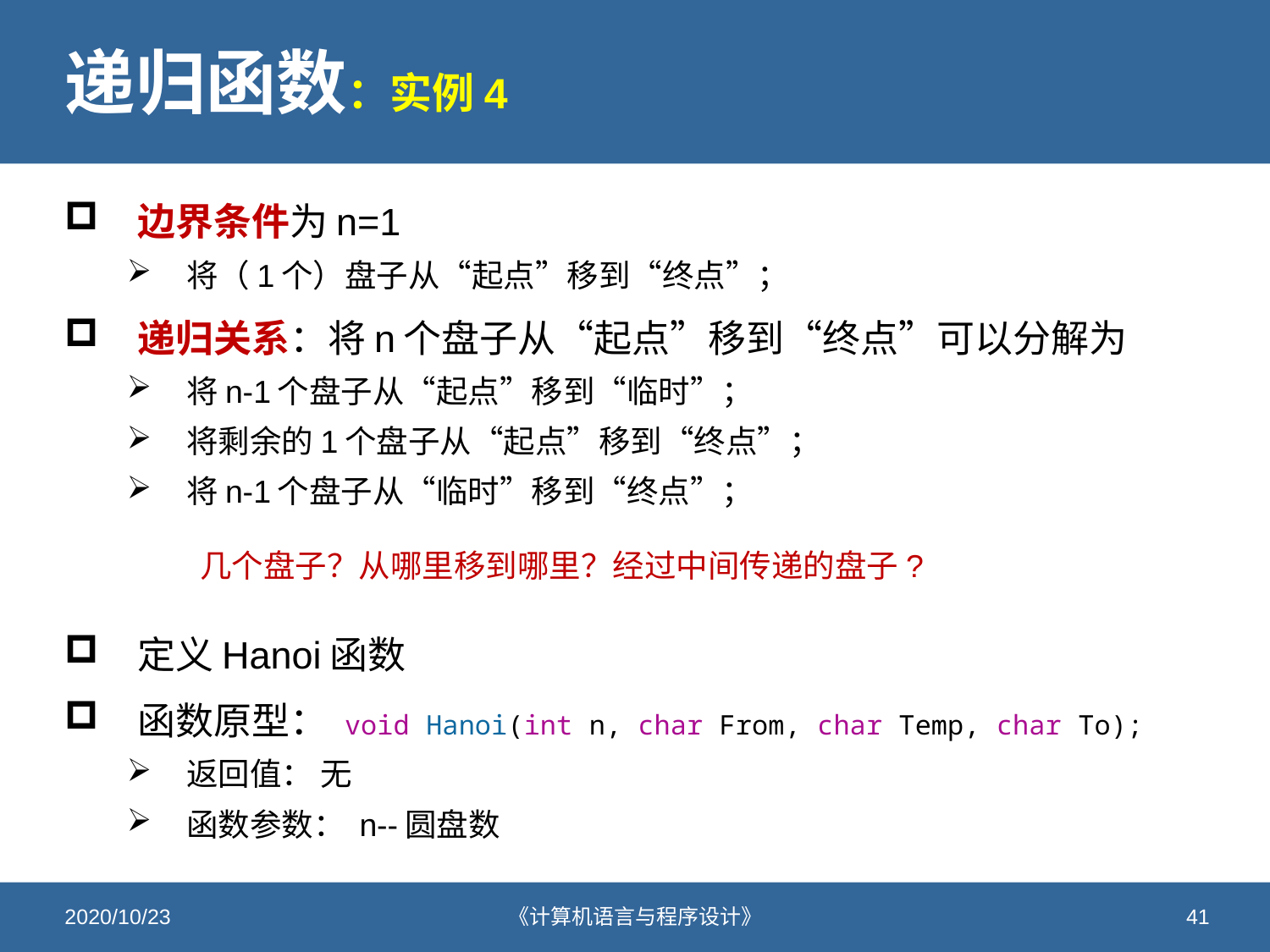

# 递归函数：实例4
边界条件为n=1
将（1个）盘子从“起点”移到“终点”；
递归关系：将n个盘子从“起点”移到“终点”可以分解为
将n-1个盘子从“起点”移到“临时”；
将剩余的1个盘子从“起点”移到“终点”；
将n-1个盘子从“临时”移到“终点”；

定义Hanoi函数
函数原型： void Hanoi(int n, char From, char Temp, char To);
返回值： 无
函数参数： n--圆盘数
几个盘子？从哪里移到哪里？经过中间传递的盘子?
2020/10/23
《计算机语言与程序设计》
41